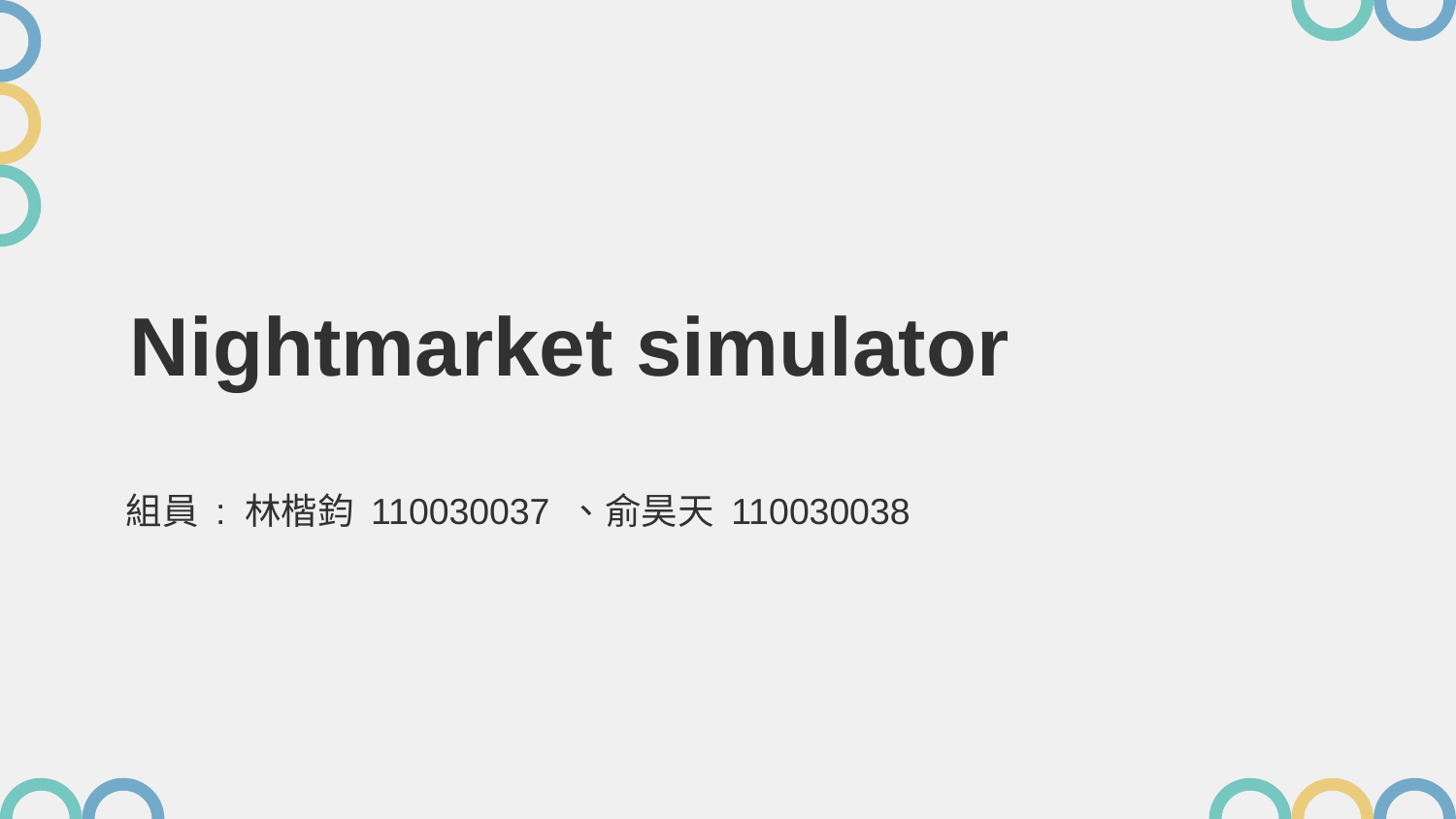

# Nightmarket simulator
組員 : 林楷鈞 110030037 、俞昊天 110030038